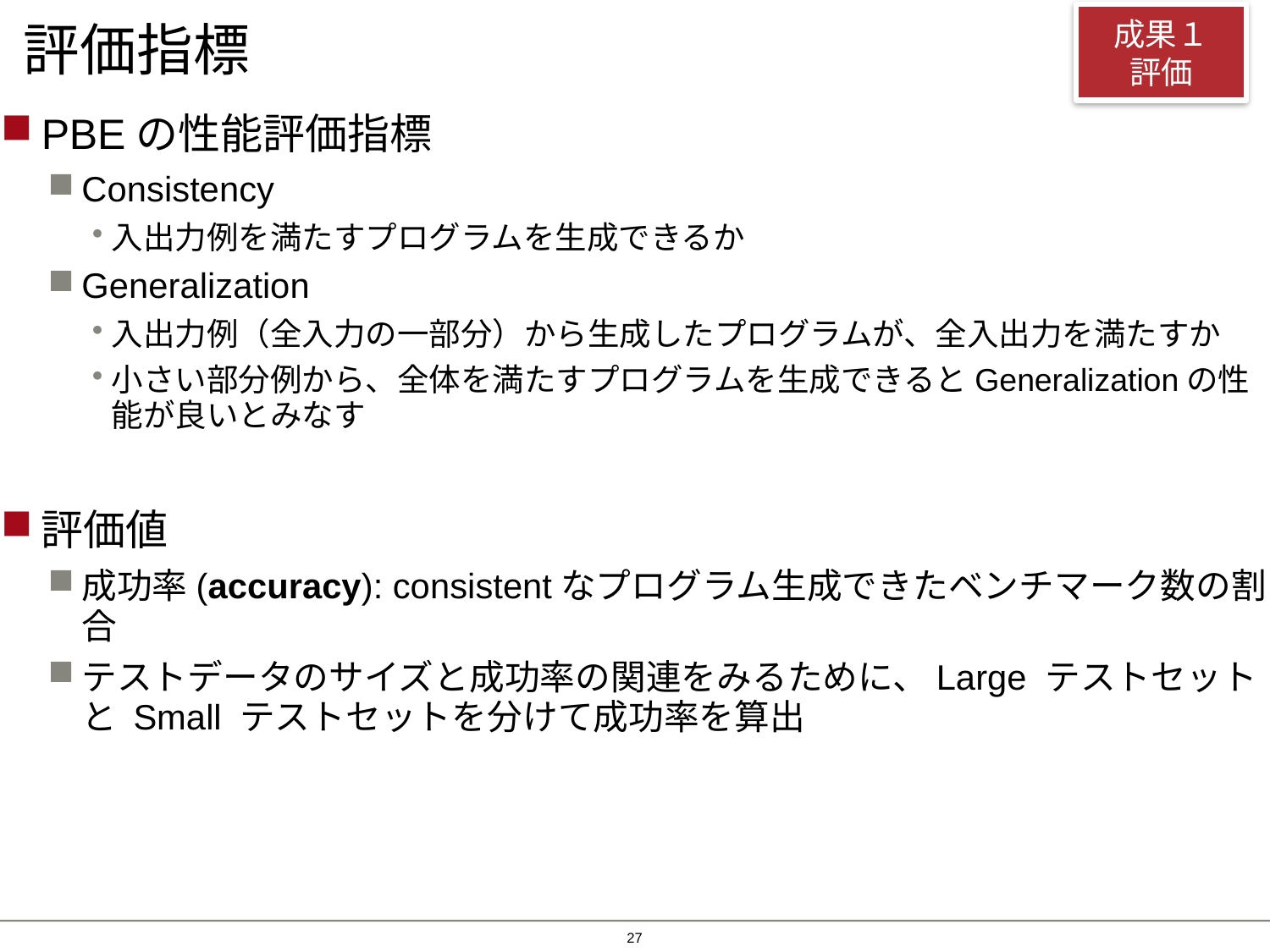

# 評価指標
成果１
評価
PBEの性能評価指標
Consistency
入出力例を満たすプログラムを生成できるか
Generalization
入出力例（全入力の一部分）から生成したプログラムが、全入出力を満たすか
小さい部分例から、全体を満たすプログラムを生成できるとGeneralizationの性能が良いとみなす

評価値
成功率(accuracy): consistentなプログラム生成できたベンチマーク数の割合
テストデータのサイズと成功率の関連をみるために、Large テストセット と Small テストセットを分けて成功率を算出
27